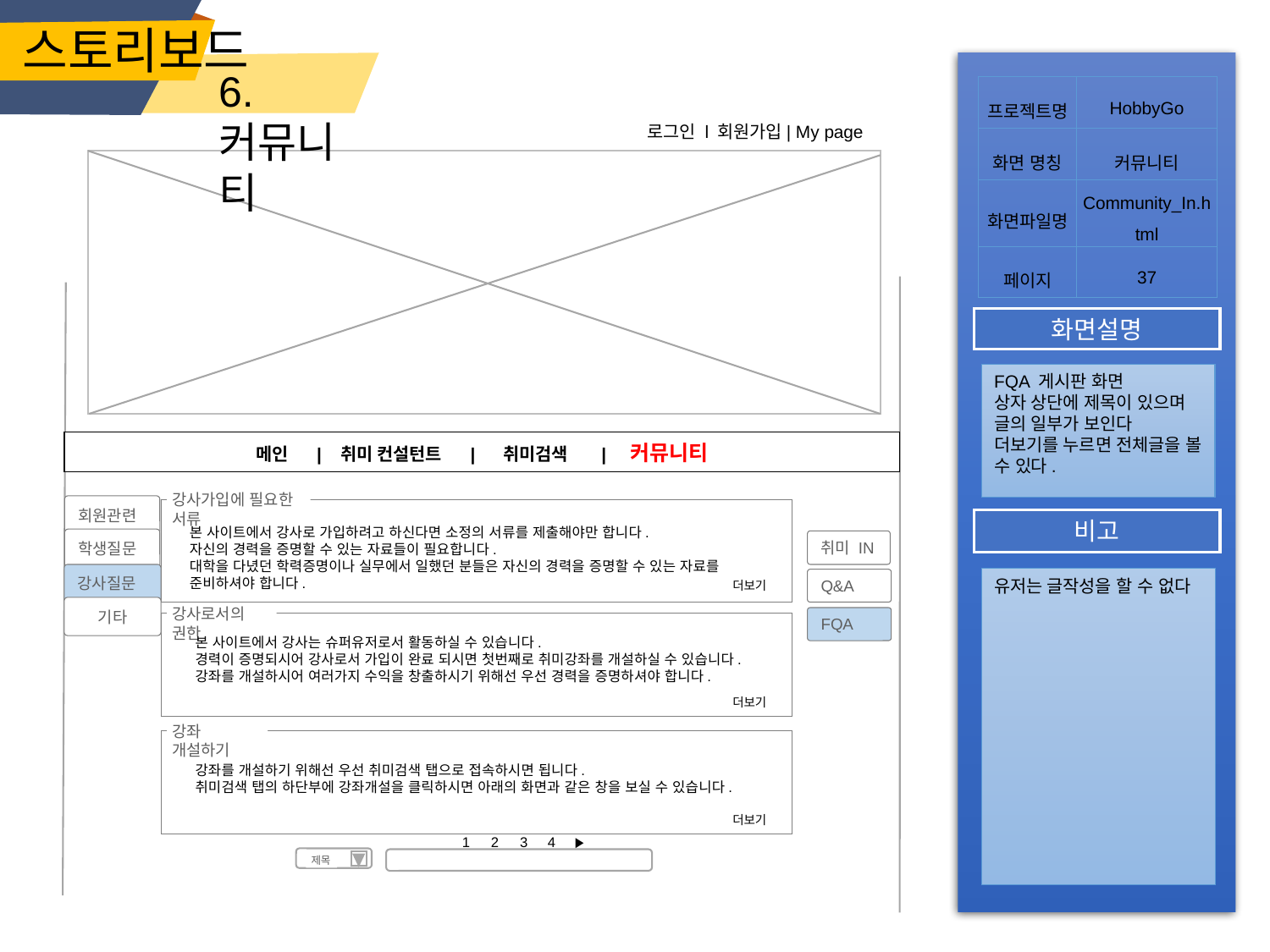

스토리보드

6.커뮤니티
| 프로젝트명 | HobbyGo |
| --- | --- |
| 화면 명칭 | 커뮤니티 |
| 화면파일명 | Community\_In.html |
| 페이지 | 37 |
 로그인 l 회원가입| My page

화면설명
FQA 게시판 화면
상자 상단에 제목이 있으며 글의 일부가 보인다
더보기를 누르면 전체글을 볼 수 있다.
메인     |   취미 컨설턴트     |     취미검색      |    커뮤니티
강사가입에 필요한 서류

회원관련
비고
본 사이트에서 강사로 가입하려고 하신다면 소정의 서류를 제출해야만 합니다.
자신의 경력을 증명할 수 있는 자료들이 필요합니다.
대학을 다녔던 학력증명이나 실무에서 일했던 분들은 자신의 경력을 증명할 수 있는 자료를 준비하셔야 합니다.
학생질문
취미 IN
강사질문
유저는 글작성을 할 수 없다
Q&A
더보기
기타
강사로서의 권한

FQA
본 사이트에서 강사는 슈퍼유저로서 활동하실 수 있습니다.
경력이 증명되시어 강사로서 가입이 완료 되시면 첫번째로 취미강좌를 개설하실 수 있습니다.
강좌를 개설하시어 여러가지 수익을 창출하시기 위해선 우선 경력을 증명하셔야 합니다.
더보기
강좌 개설하기

강좌를 개설하기 위해선 우선 취미검색 탭으로 접속하시면 됩니다.
취미검색 탭의 하단부에 강좌개설을 클릭하시면 아래의 화면과 같은 창을 보실 수 있습니다.
더보기

1
2
3
4
▶

제목